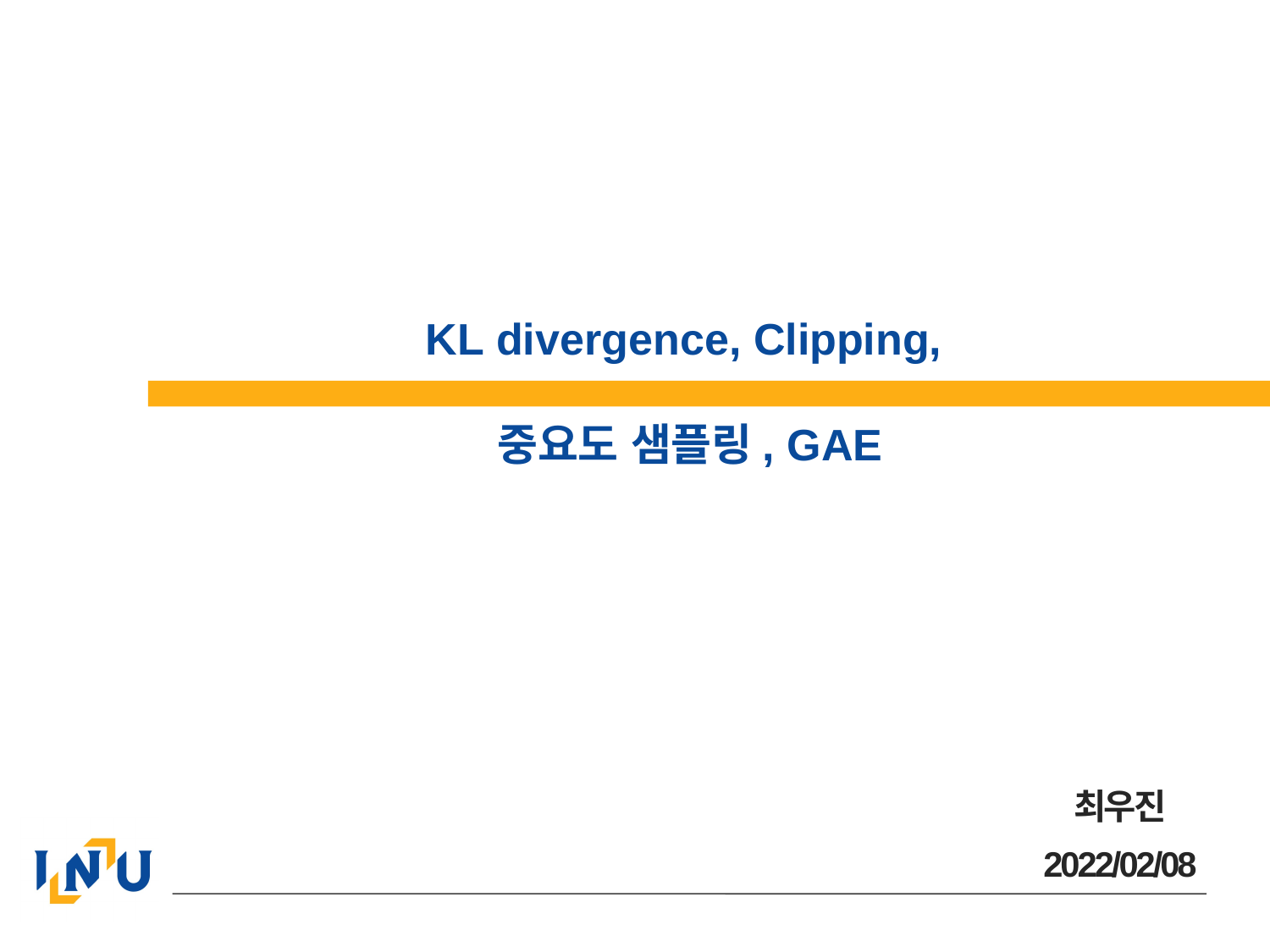

# KL divergence, Clipping, 중요도 샘플링, GAE
최우진
2022/02/08